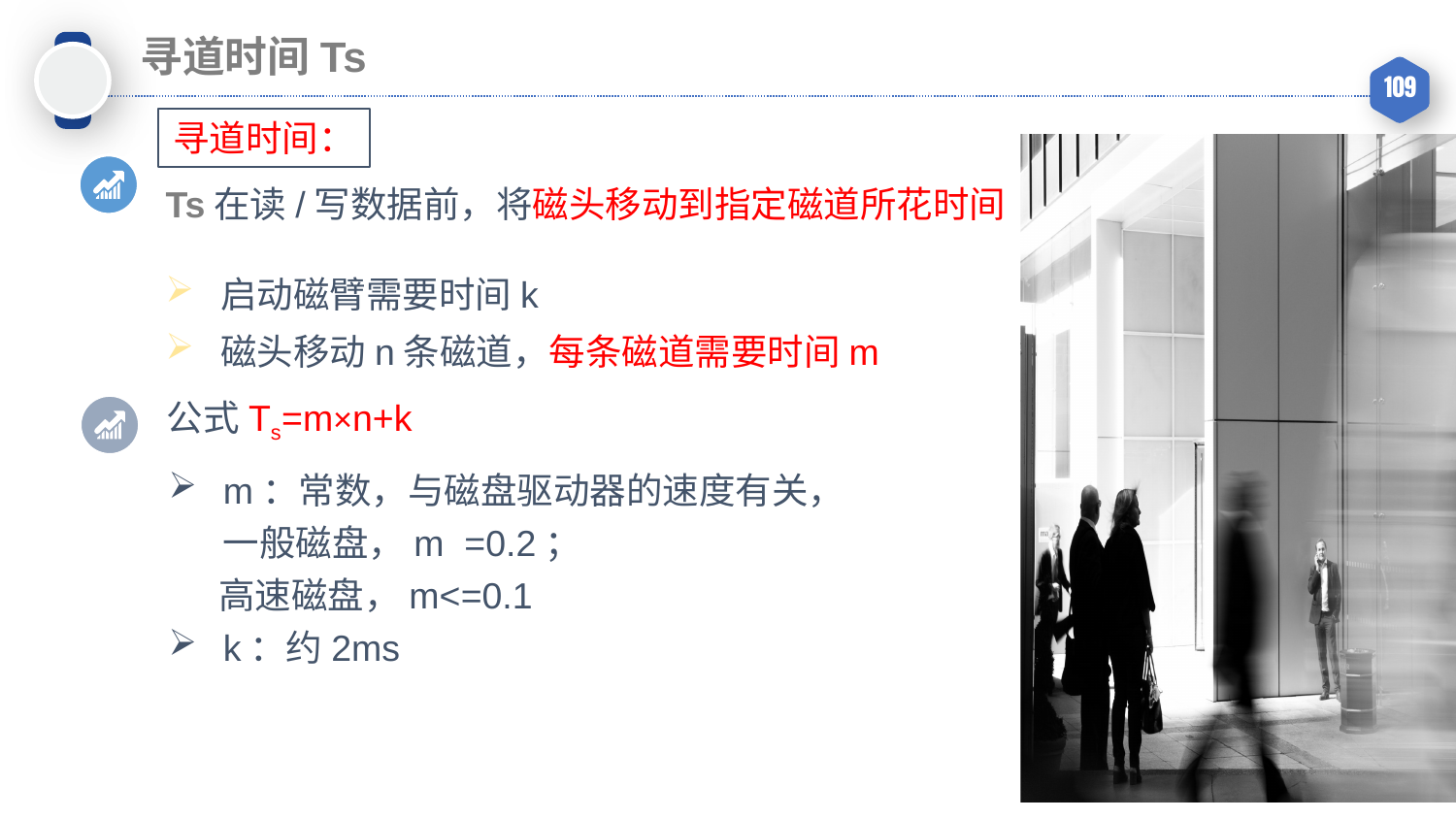

寻道时间Ts
寻道时间：

Ts在读/写数据前，将磁头移动到指定磁道所花时间
启动磁臂需要时间k
磁头移动n条磁道，每条磁道需要时间m
公式Ts=m×n+k
m：常数，与磁盘驱动器的速度有关，一般磁盘，m  =0.2；
     高速磁盘，m<=0.1
k：约2ms